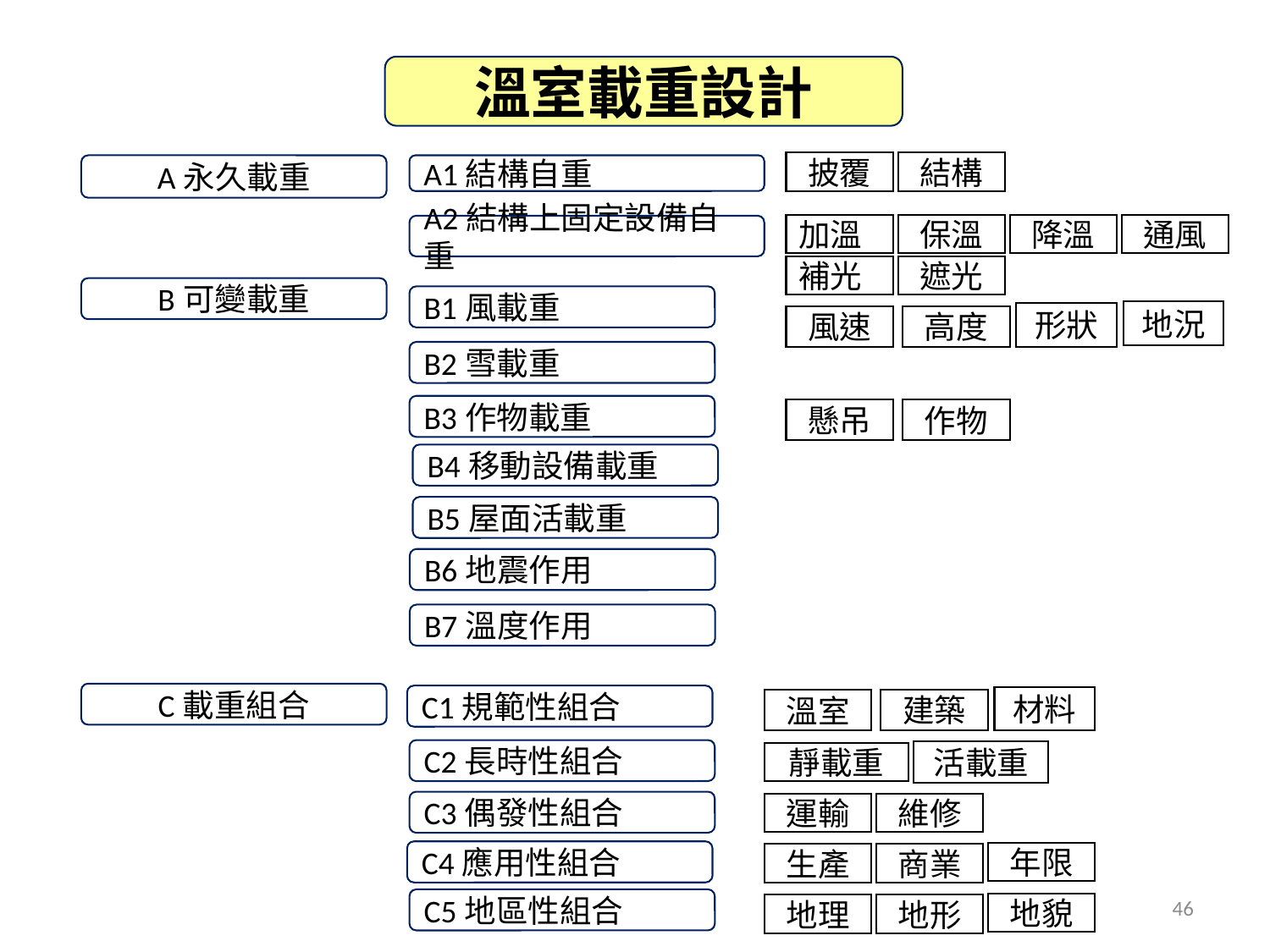

溫室載重設計
披覆
結構
A永久載重
A1結構自重
加溫
保溫
降溫
通風
A2結構上固定設備自重
補光
遮光
B可變載重
B1風載重
地況
形狀
風速
高度
B2雪載重
B3作物載重
懸吊
作物
B4移動設備載重
B5屋面活載重
B6地震作用
B7溫度作用
C載重組合
C1規範性組合
材料
溫室
建築
C2長時性組合
活載重
靜載重
C3偶發性組合
運輸
維修
C4應用性組合
年限
生產
商業
46
C5地區性組合
地貌
地理
地形